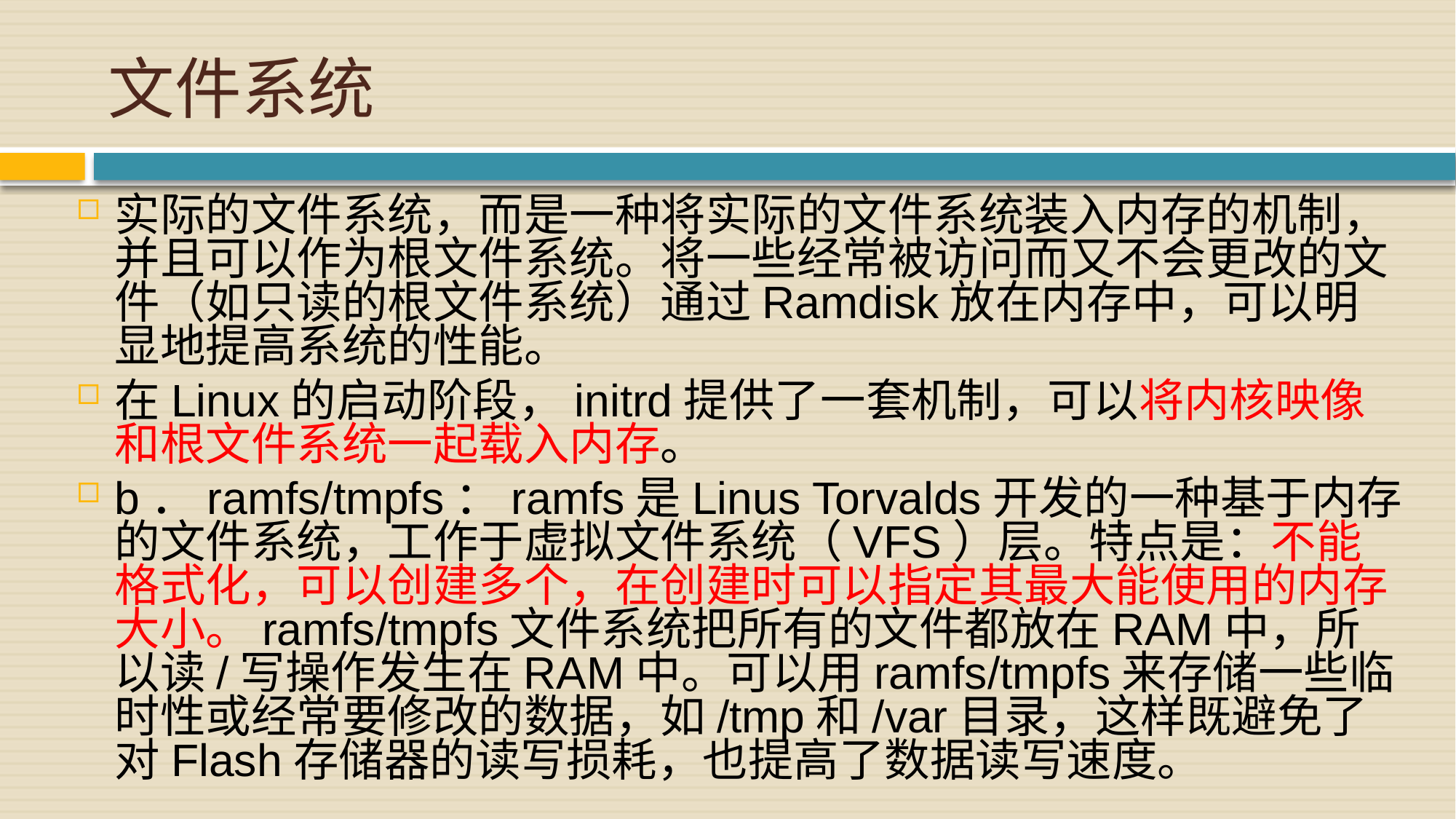

# 文件系统
实际的文件系统，而是一种将实际的文件系统装入内存的机制，并且可以作为根文件系统。将一些经常被访问而又不会更改的文件（如只读的根文件系统）通过Ramdisk放在内存中，可以明显地提高系统的性能。
在Linux的启动阶段，initrd提供了一套机制，可以将内核映像和根文件系统一起载入内存。
b．ramfs/tmpfs：ramfs是Linus Torvalds开发的一种基于内存的文件系统，工作于虚拟文件系统（VFS）层。特点是：不能格式化，可以创建多个，在创建时可以指定其最大能使用的内存大小。ramfs/tmpfs文件系统把所有的文件都放在RAM中，所以读/写操作发生在RAM中。可以用ramfs/tmpfs来存储一些临时性或经常要修改的数据，如/tmp和/var目录，这样既避免了对Flash存储器的读写损耗，也提高了数据读写速度。